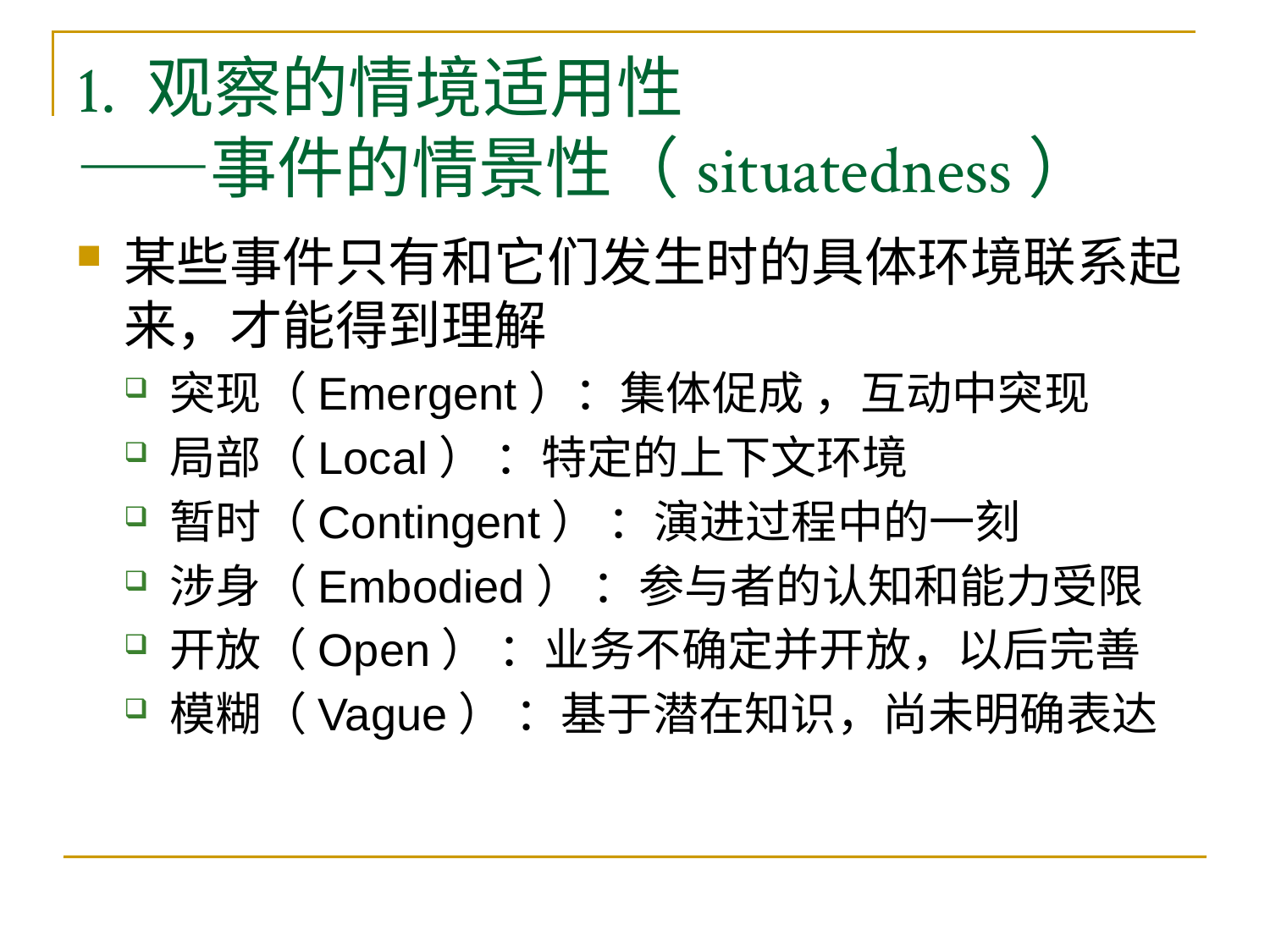

# 1. 观察的情境适用性 ——事件的情景性（situatedness）
某些事件只有和它们发生时的具体环境联系起来，才能得到理解
突现（Emergent）：集体促成 ，互动中突现
局部（Local） ：特定的上下文环境
暂时（Contingent） ：演进过程中的一刻
涉身（Embodied） ：参与者的认知和能力受限
开放（Open） ：业务不确定并开放，以后完善
模糊（Vague） ：基于潜在知识，尚未明确表达